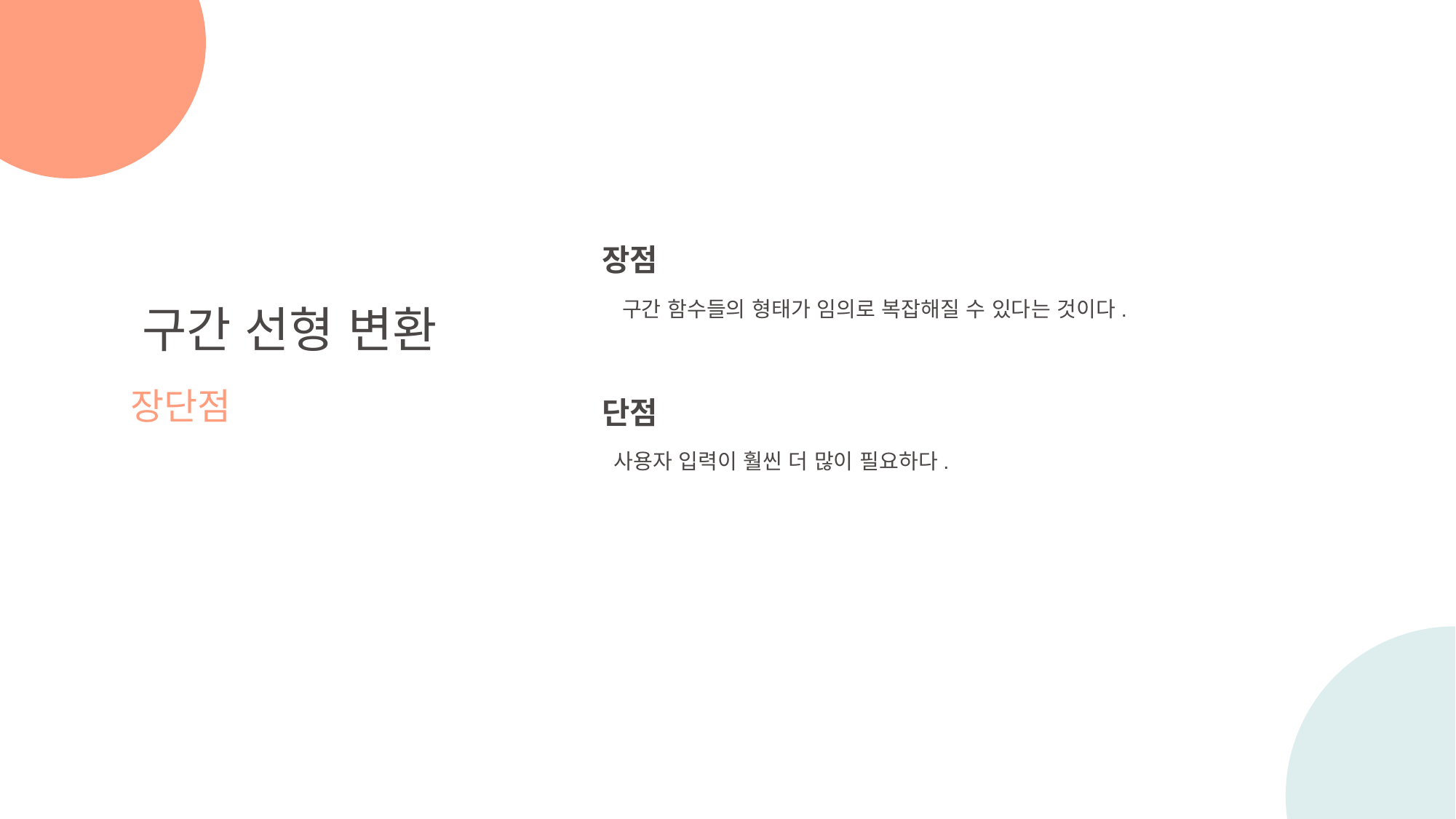

장점
구간 함수들의 형태가 임의로 복잡해질 수 있다는 것이다.
구간 선형 변환
장단점
단점
사용자 입력이 훨씬 더 많이 필요하다.